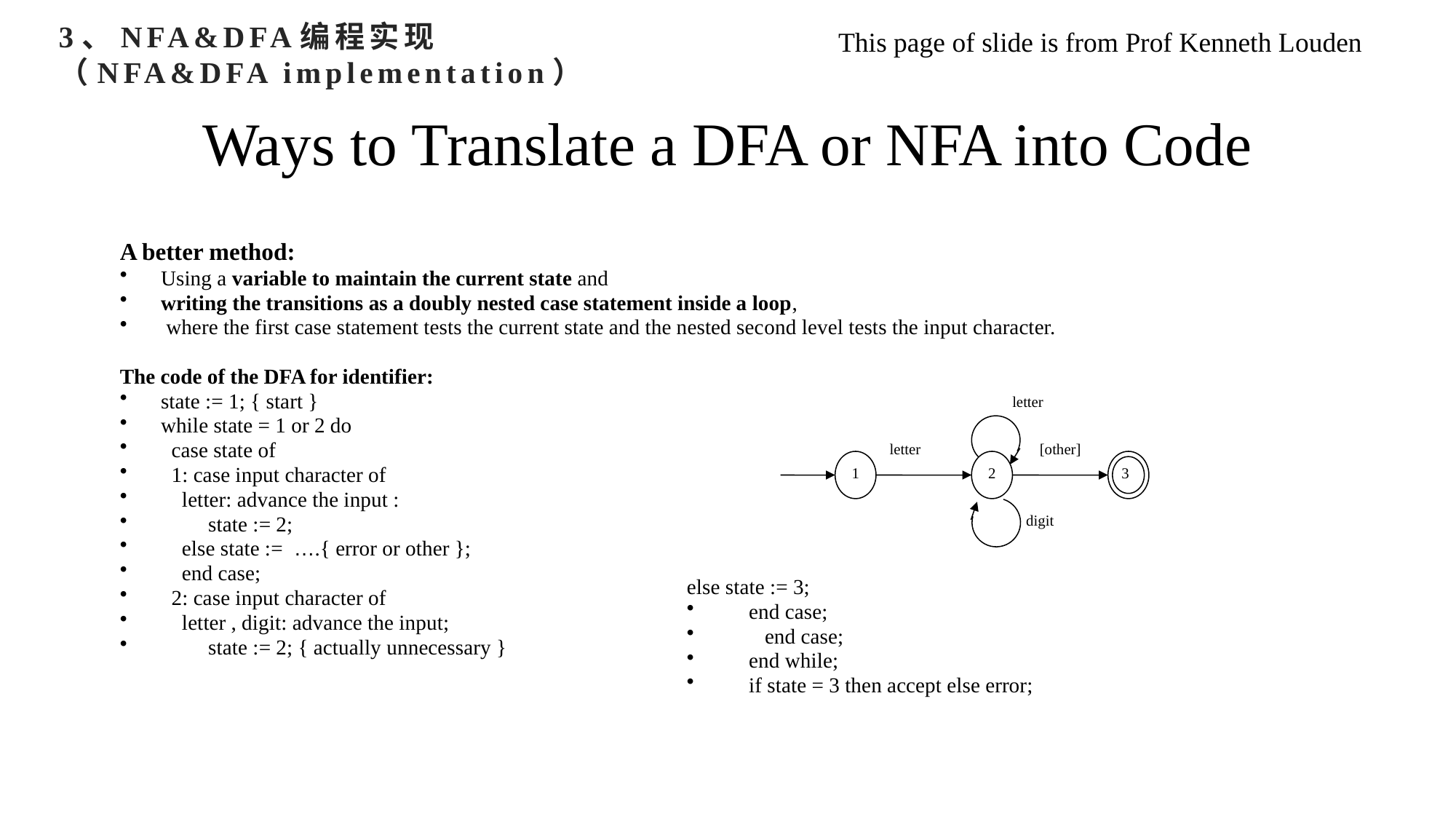

3、NFA&DFA编程实现
（NFA&DFA implementation）
This page of slide is from Prof Kenneth Louden
# Ways to Translate a DFA or NFA into Code
A better method:
Using a variable to maintain the current state and
writing the transitions as a doubly nested case statement inside a loop,
 where the first case statement tests the current state and the nested sec­ond level tests the input character.

The code of the DFA for identifier:
state := 1; { start }
while state = 1 or 2 do
  case state of
  1: case input character of
    letter: advance the input :
         state := 2;
    else state :=  ….{ error or other };
    end case;
  2: case input character of
    letter , digit: advance the input;
         state := 2; { actually unnecessary }

letter

letter
[other]
1
2

3

digit
else state := 3;
    end case;
       end case;
    end while;
    if state = 3 then accept else error;